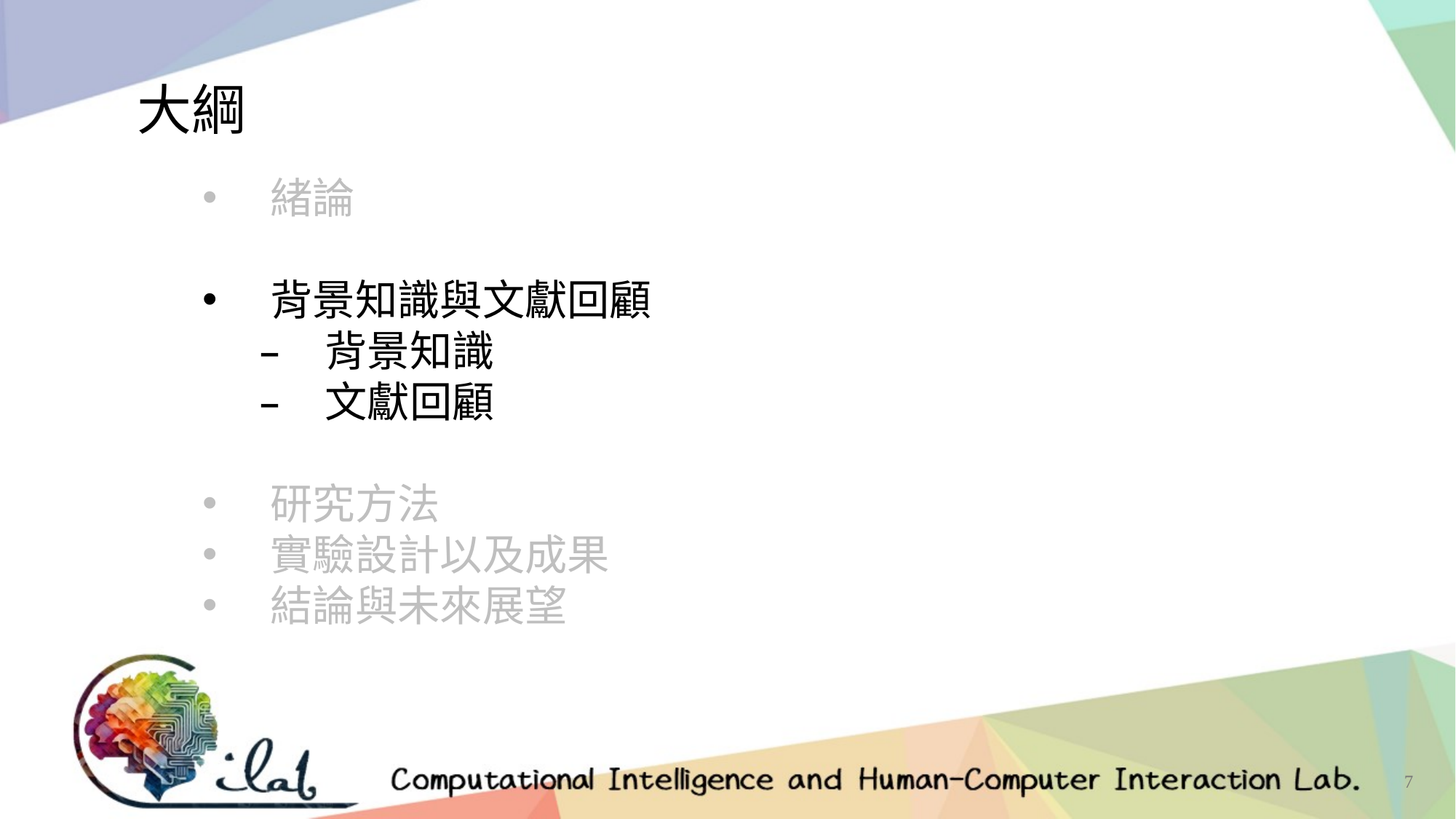

大綱
緒論

背景知識與文獻回顧
背景知識
文獻回顧

研究方法
實驗設計以及成果
結論與未來展望
7